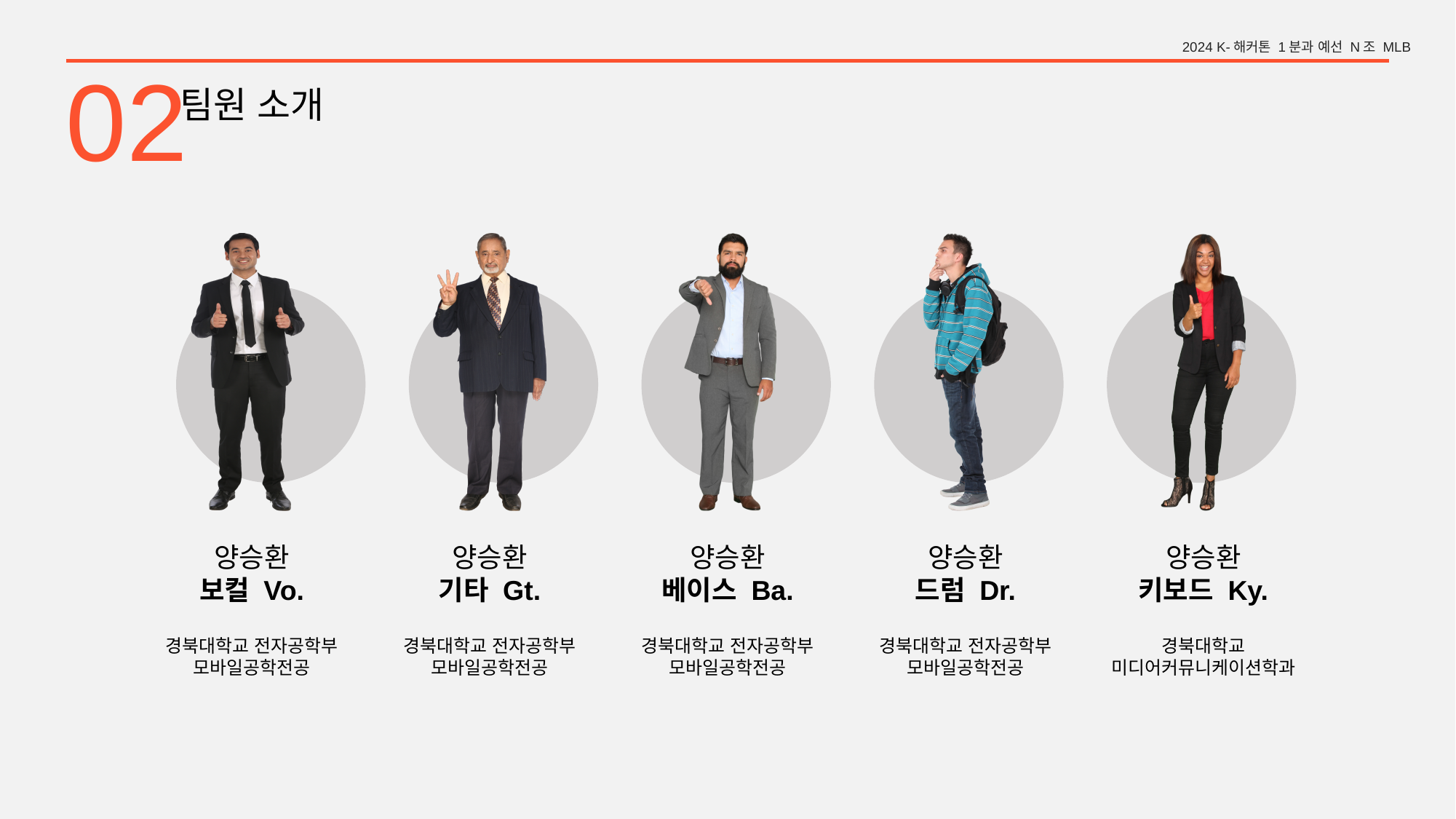

2024 K-해커톤 1분과 예선 N조 MLB
02

팀원 소개

양승환
보컬 Vo.

경북대학교 전자공학부
모바일공학전공

양승환
기타 Gt.

경북대학교 전자공학부
모바일공학전공

양승환
베이스 Ba.

경북대학교 전자공학부
모바일공학전공

양승환
드럼 Dr.

경북대학교 전자공학부
모바일공학전공

양승환
키보드 Ky.

경북대학교
미디어커뮤니케이션학과